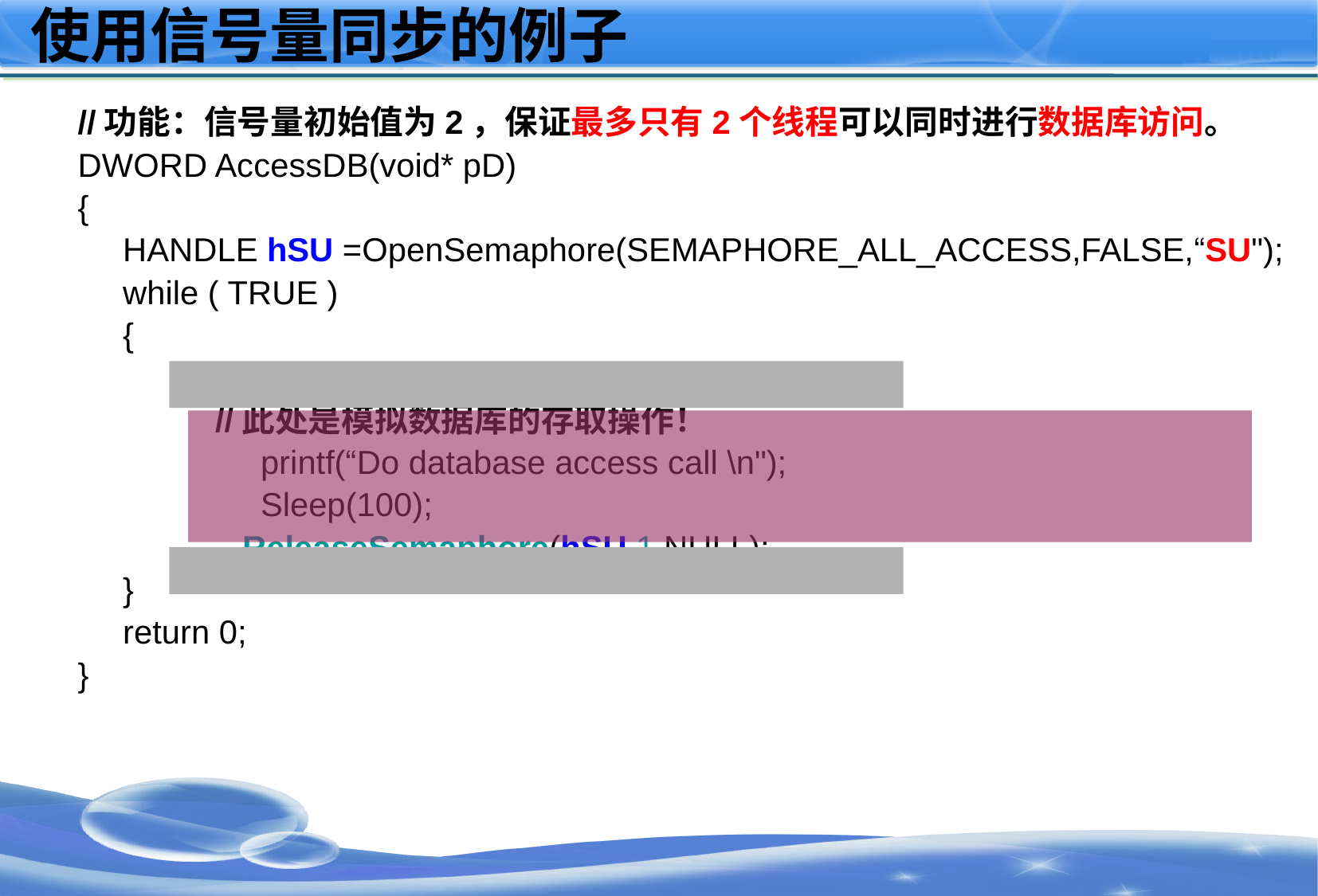

# 使用信号量同步的例子
//功能：信号量初始值为2，保证最多只有2个线程可以同时进行数据库访问。
DWORD AccessDB(void* pD)
{
	HANDLE hSU =OpenSemaphore(SEMAPHORE_ALL_ACCESS,FALSE,“SU");
	while ( TRUE )
	{
            WaitForSingleObject(hSU,INFINITE);
               //此处是模拟数据库的存取操作！
		  printf(“Do database access call \n");
		  Sleep(100);
		ReleaseSemaphore(hSU,1,NULL);
	}
	return 0;
}